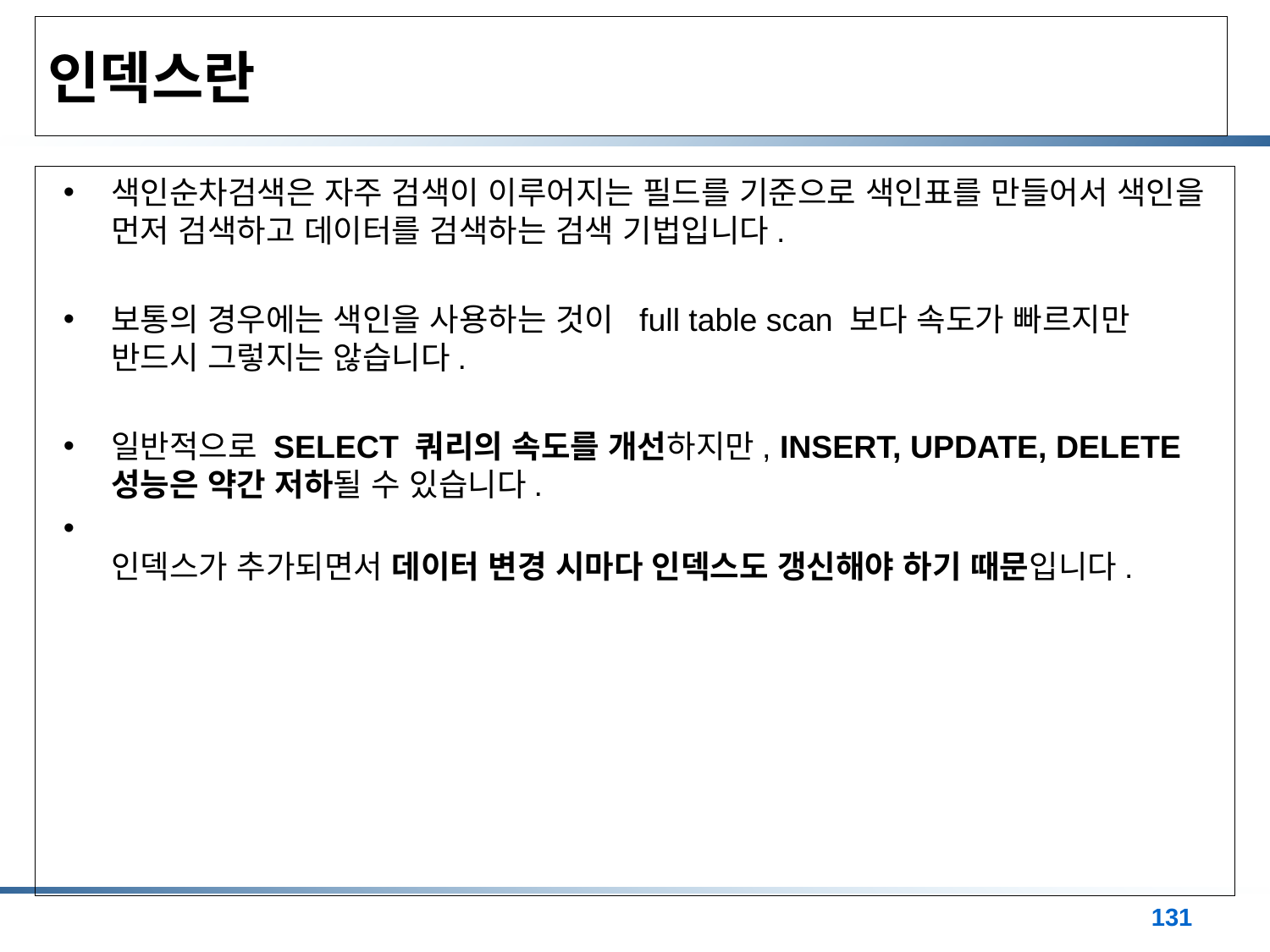

# 인덱스란
색인순차검색은 자주 검색이 이루어지는 필드를 기준으로 색인표를 만들어서 색인을 먼저 검색하고 데이터를 검색하는 검색 기법입니다.

보통의 경우에는 색인을 사용하는 것이  full table scan 보다 속도가 빠르지만 반드시 그렇지는 않습니다.

일반적으로 SELECT 쿼리의 속도를 개선하지만, INSERT, UPDATE, DELETE 성능은 약간 저하될 수 있습니다.
인덱스가 추가되면서 데이터 변경 시마다 인덱스도 갱신해야 하기 때문입니다.